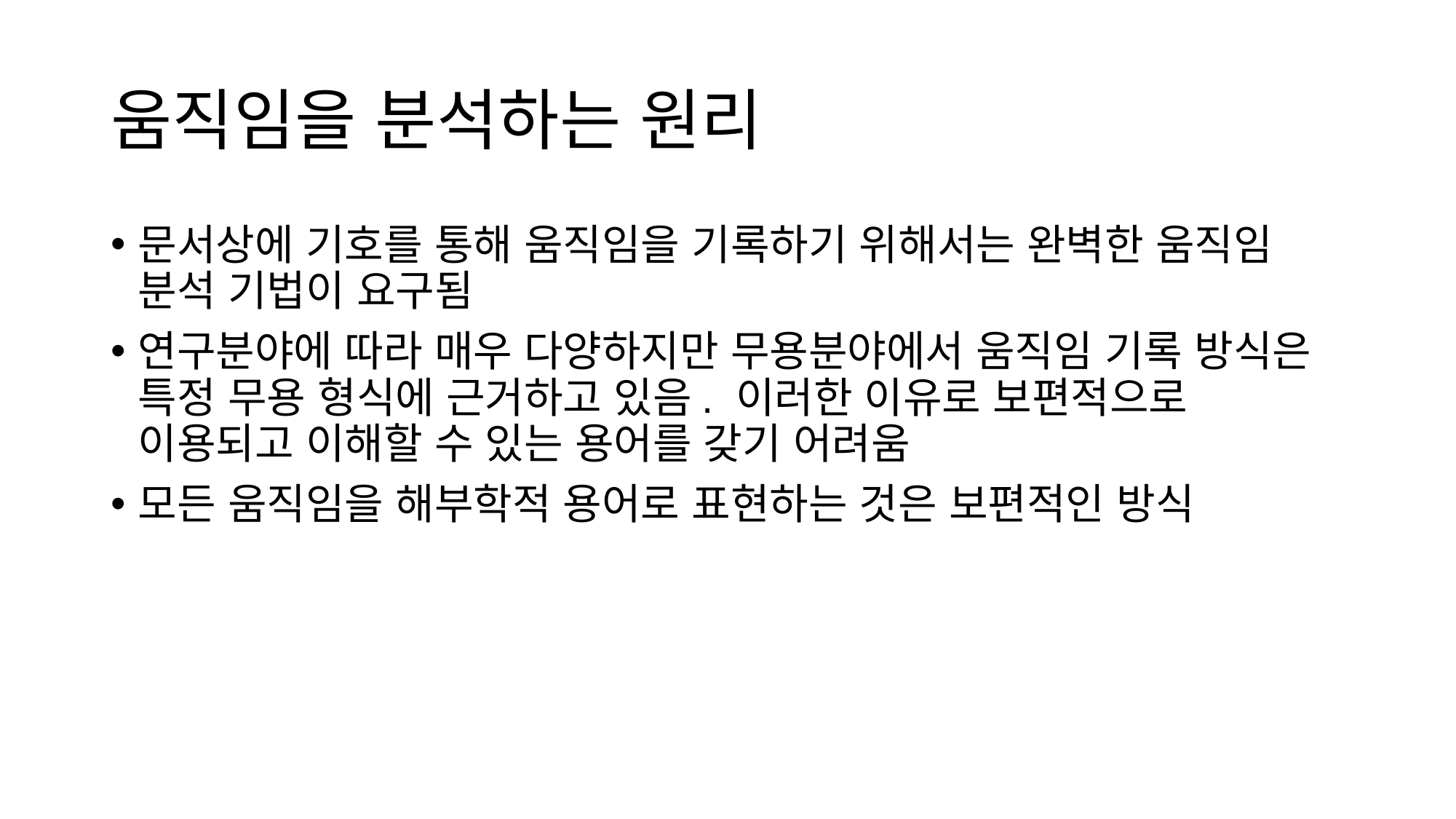

# 움직임을 분석하는 원리
문서상에 기호를 통해 움직임을 기록하기 위해서는 완벽한 움직임 분석 기법이 요구됨
연구분야에 따라 매우 다양하지만 무용분야에서 움직임 기록 방식은 특정 무용 형식에 근거하고 있음. 이러한 이유로 보편적으로 이용되고 이해할 수 있는 용어를 갖기 어려움
모든 움직임을 해부학적 용어로 표현하는 것은 보편적인 방식